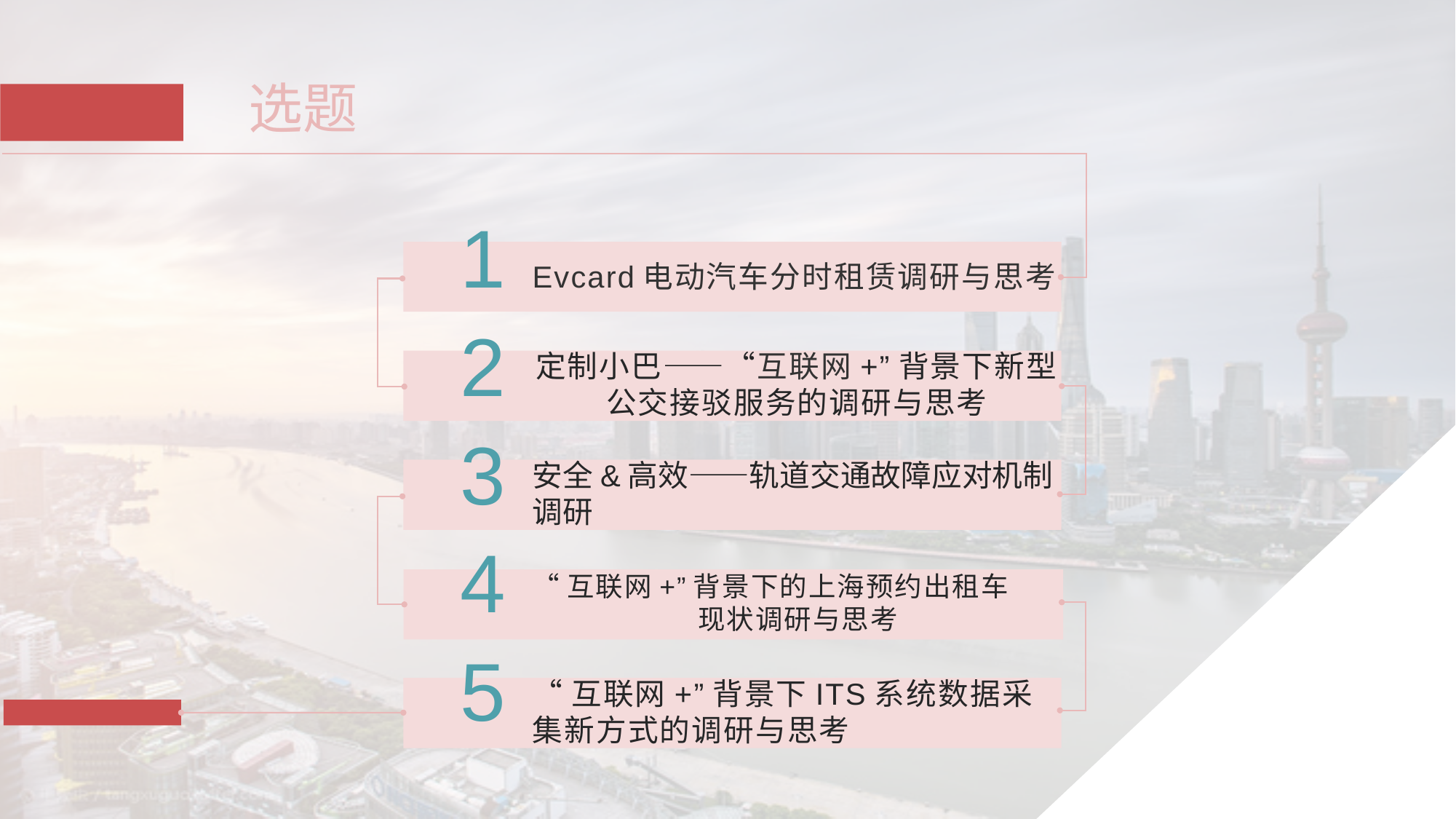

选题

1
Evcard电动汽车分时租赁调研与思考

2
定制小巴——“互联网+”背景下新型公交接驳服务的调研与思考

3
安全&高效——轨道交通故障应对机制调研

4
“互联网+”背景下的上海预约出租车
现状调研与思考

5
“互联网+”背景下ITS系统数据采集新方式的调研与思考